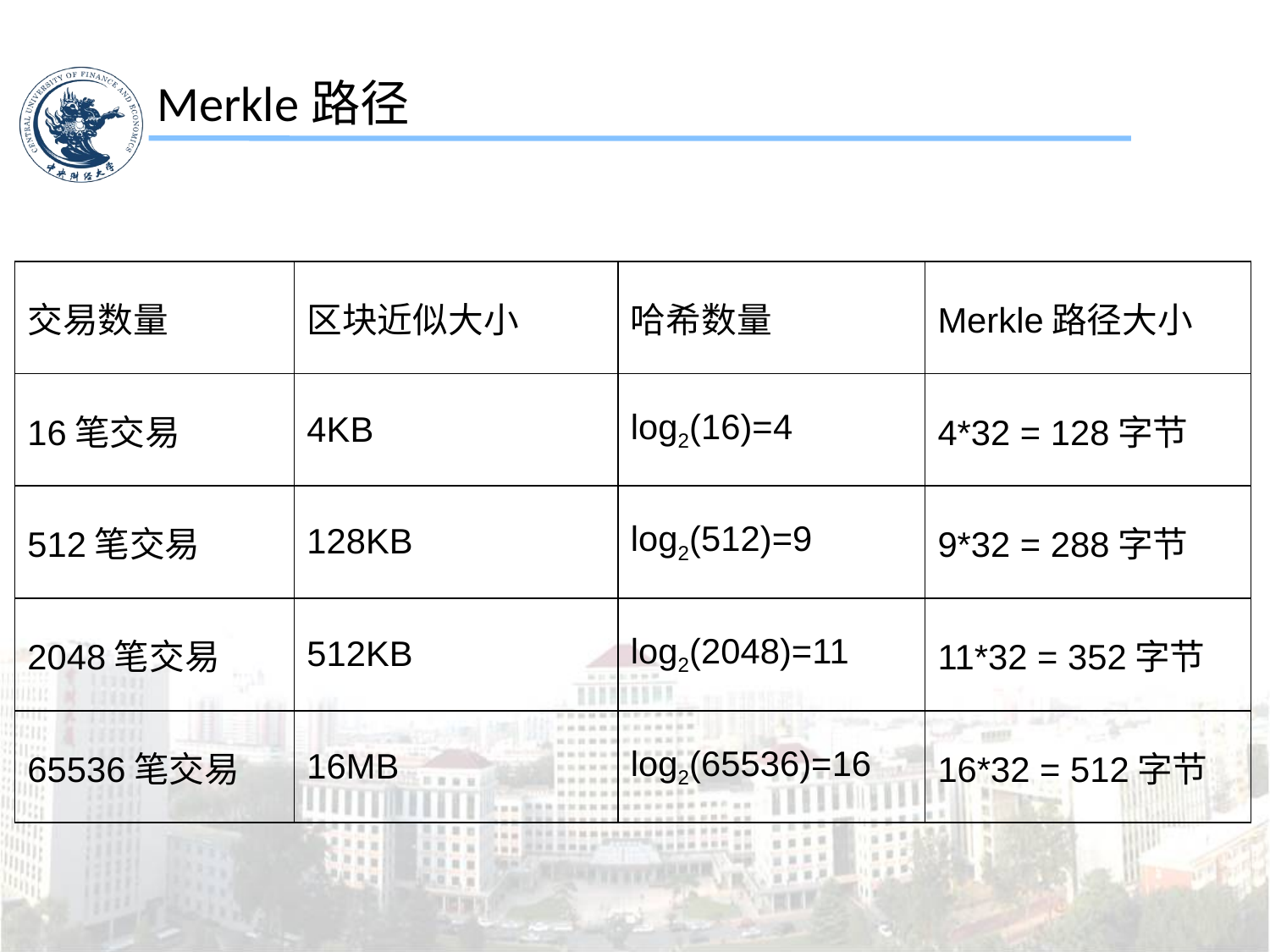

Merkle路径
| 交易数量 | 区块近似大小 | 哈希数量 | Merkle路径大小 |
| --- | --- | --- | --- |
| 16笔交易 | 4KB | log2(16)=4 | 4\*32 = 128字节 |
| 512笔交易 | 128KB | log2(512)=9 | 9\*32 = 288字节 |
| 2048笔交易 | 512KB | log2(2048)=11 | 11\*32 = 352字节 |
| 65536笔交易 | 16MB | log2(65536)=16 | 16\*32 = 512字节 |